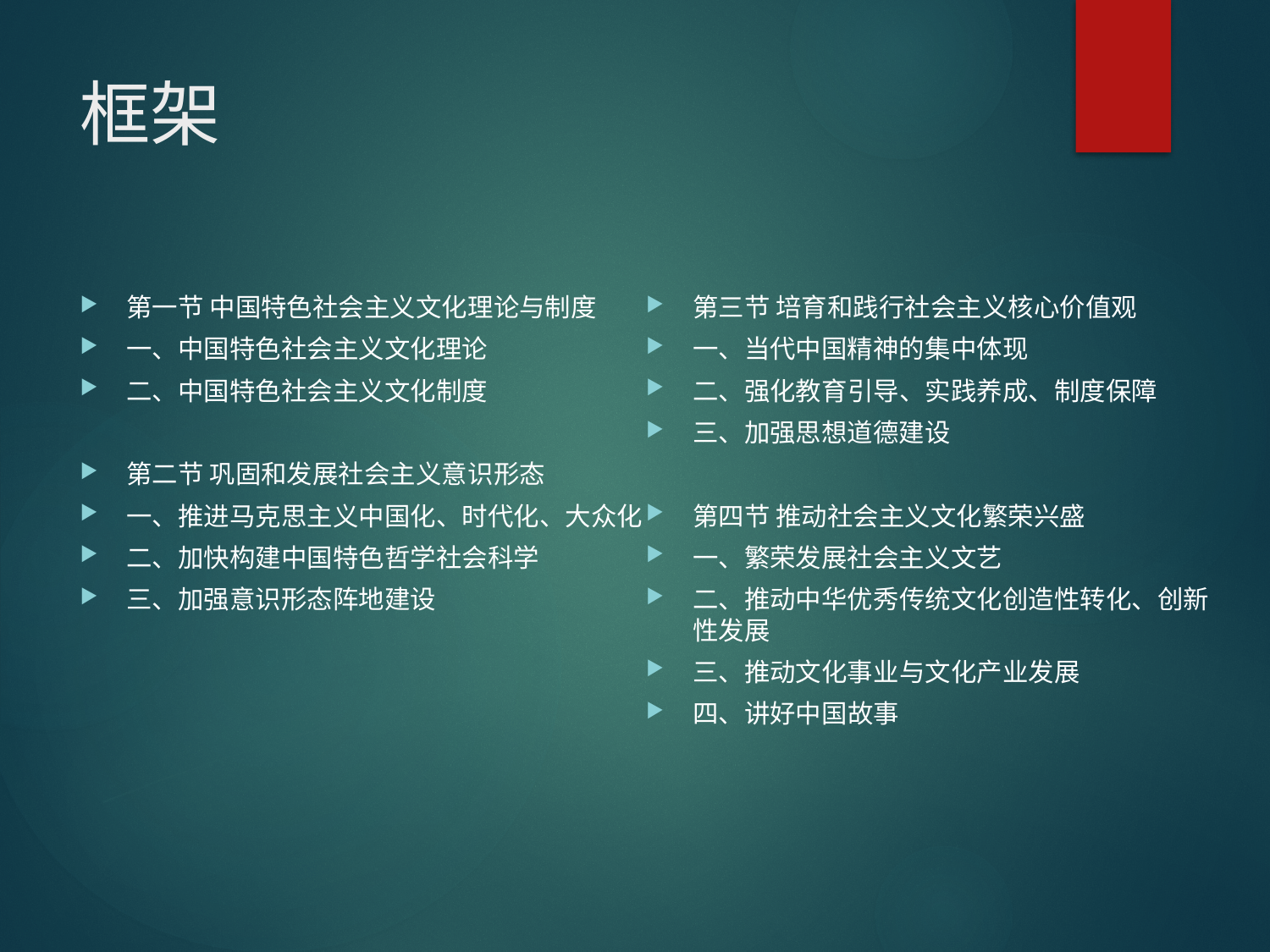

# 框架
第一节 中国特色社会主义文化理论与制度
一、中国特色社会主义文化理论
二、中国特色社会主义文化制度

第二节 巩固和发展社会主义意识形态
一、推进马克思主义中国化、时代化、大众化
二、加快构建中国特色哲学社会科学
三、加强意识形态阵地建设

第三节 培育和践行社会主义核心价值观
一、当代中国精神的集中体现
二、强化教育引导、实践养成、制度保障
三、加强思想道德建设

第四节 推动社会主义文化繁荣兴盛
一、繁荣发展社会主义文艺
二、推动中华优秀传统文化创造性转化、创新性发展
三、推动文化事业与文化产业发展
四、讲好中国故事